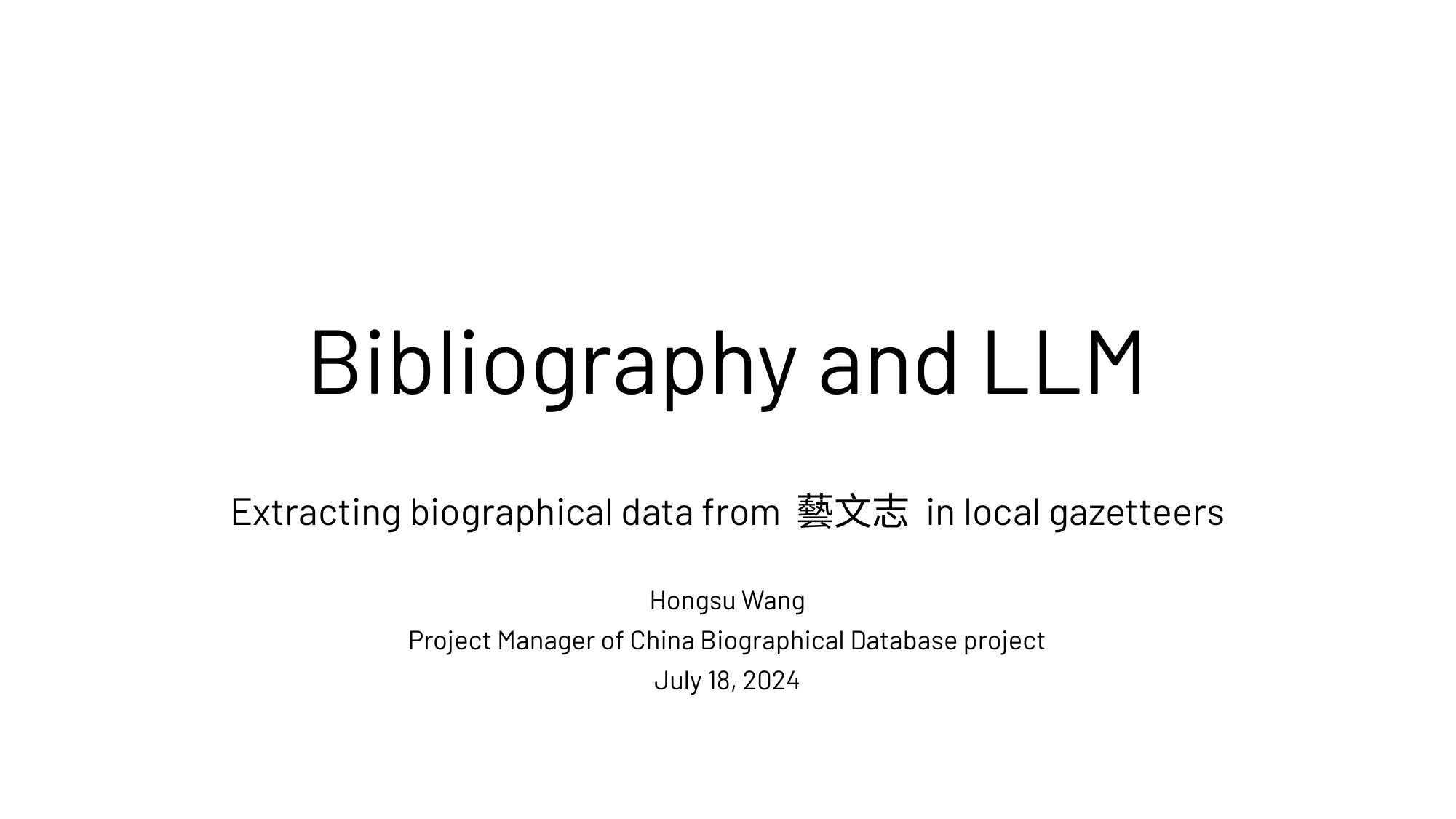

# Bibliography and LLM

Extracting biographical data from 藝文志 in local gazetteers

Hongsu Wang
Project Manager of China Biographical Database project
July 18, 2024